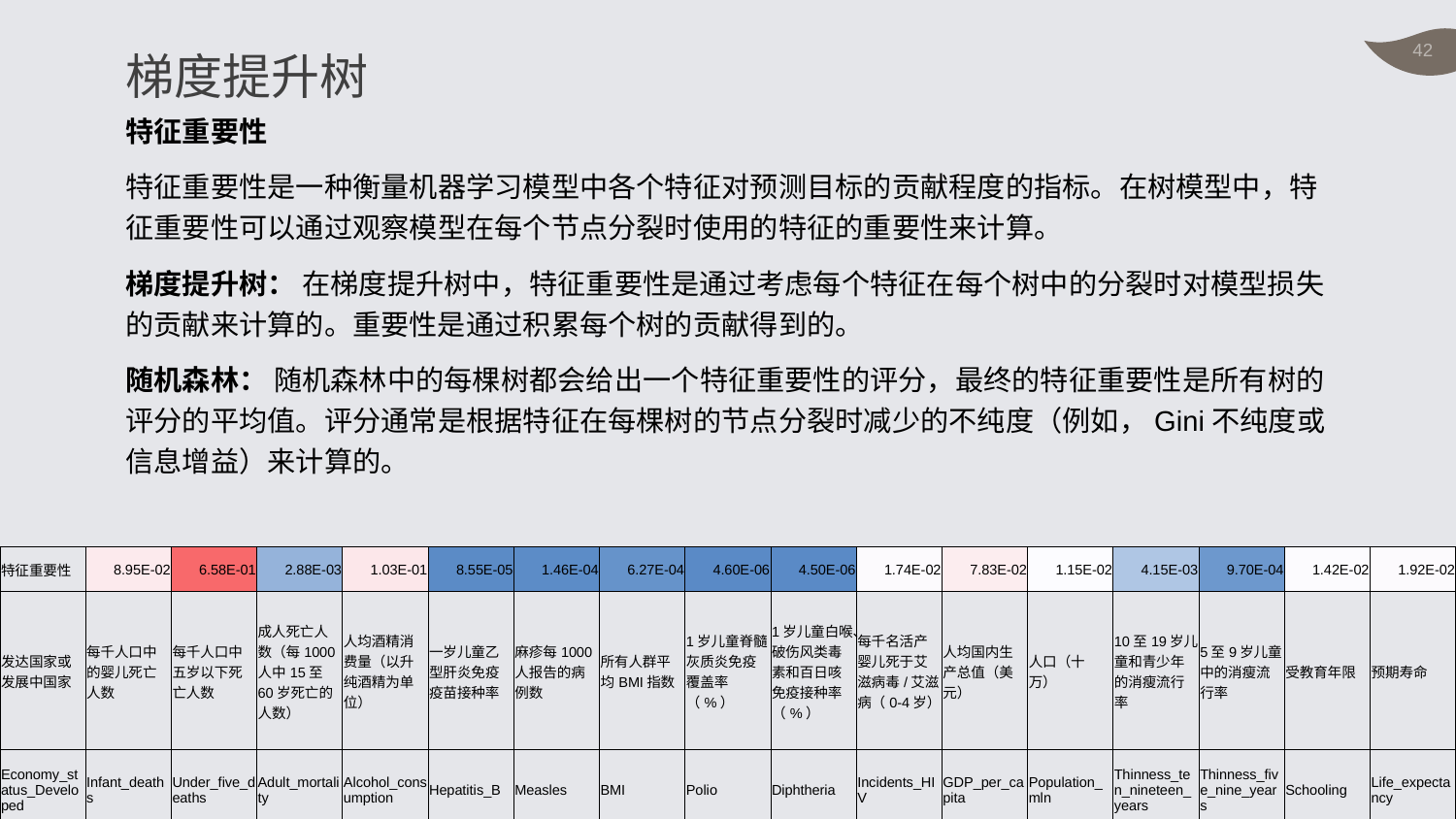

# 梯度提升树
特征重要性
特征重要性是一种衡量机器学习模型中各个特征对预测目标的贡献程度的指标。在树模型中，特征重要性可以通过观察模型在每个节点分裂时使用的特征的重要性来计算。
梯度提升树： 在梯度提升树中，特征重要性是通过考虑每个特征在每个树中的分裂时对模型损失的贡献来计算的。重要性是通过积累每个树的贡献得到的。
随机森林： 随机森林中的每棵树都会给出一个特征重要性的评分，最终的特征重要性是所有树的评分的平均值。评分通常是根据特征在每棵树的节点分裂时减少的不纯度（例如，Gini不纯度或信息增益）来计算的。
| 特征重要性 | 8.95E-02 | 6.58E-01 | 2.88E-03 | 1.03E-01 | 8.55E-05 | 1.46E-04 | 6.27E-04 | 4.60E-06 | 4.50E-06 | 1.74E-02 | 7.83E-02 | 1.15E-02 | 4.15E-03 | 9.70E-04 | 1.42E-02 | 1.92E-02 |
| --- | --- | --- | --- | --- | --- | --- | --- | --- | --- | --- | --- | --- | --- | --- | --- | --- |
| 发达国家或发展中国家 | 每千人口中的婴儿死亡人数 | 每千人口中五岁以下死亡人数 | 成人死亡人数（每1000人中15至60岁死亡的人数） | 人均酒精消费量（以升纯酒精为单位） | 一岁儿童乙型肝炎免疫疫苗接种率 | 麻疹每1000人报告的病例数 | 所有人群平均BMI指数 | 1岁儿童脊髓灰质炎免疫覆盖率（%） | 1岁儿童白喉、破伤风类毒素和百日咳免疫接种率（%） | 每千名活产婴儿死于艾滋病毒/艾滋病（0-4岁） | 人均国内生产总值（美元） | 人口（十万） | 10至19岁儿童和青少年的消瘦流行率 | 5至9岁儿童中的消瘦流行率 | 受教育年限 | 预期寿命 |
| Economy\_status\_Developed | Infant\_deaths | Under\_five\_deaths | Adult\_mortality | Alcohol\_consumption | Hepatitis\_B | Measles | BMI | Polio | Diphtheria | Incidents\_HIV | GDP\_per\_capita | Population\_mln | Thinness\_ten\_nineteen\_years | Thinness\_five\_nine\_years | Schooling | Life\_expectancy |